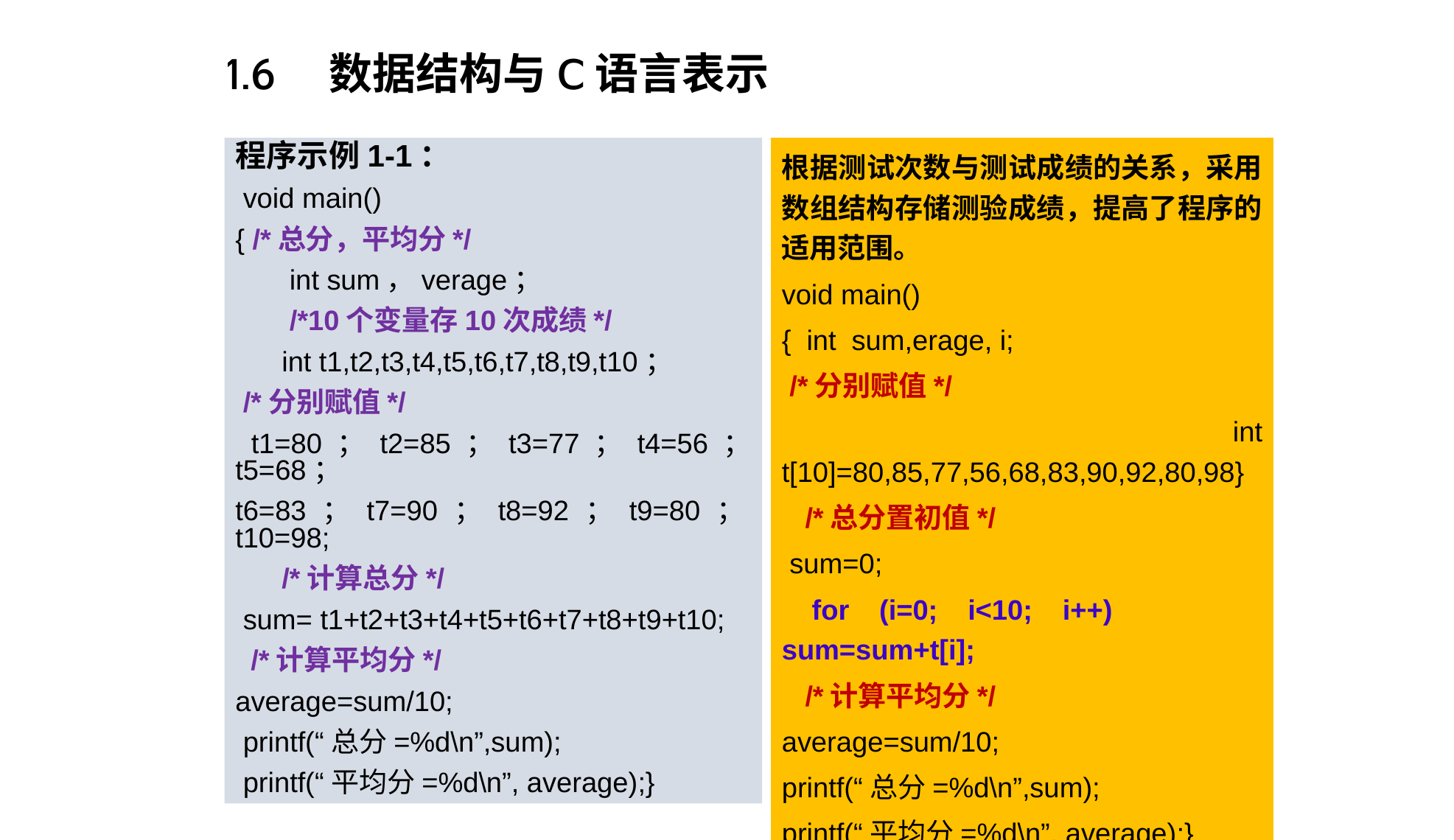

1.6   数据结构与C语言表示
程序示例1-1：
 void main()
{ /*总分，平均分*/
       int sum，verage；
       /*10个变量存10次成绩*/
      int t1,t2,t3,t4,t5,t6,t7,t8,t9,t10；
 /*分别赋值*/
 t1=80；t2=85；t3=77；t4=56； t5=68；
t6=83；t7=90；t8=92；t9=80；t10=98;
      /*计算总分*/
 sum= t1+t2+t3+t4+t5+t6+t7+t8+t9+t10;
  /*计算平均分*/
average=sum/10;
 printf(“总分=%d\n”,sum);
 printf(“平均分=%d\n”, average);}
根据测试次数与测试成绩的关系，采用数组结构存储测验成绩，提高了程序的适用范围。
void main()
{  int  sum,erage, i;
 /*分别赋值*/
 int t[10]=80,85,77,56,68,83,90,92,80,98}
   /*总分置初值*/
 sum=0;
 for (i=0; i<10; i++)      sum=sum+t[i];
   /*计算平均分*/
average=sum/10;
printf(“总分=%d\n”,sum);
printf(“平均分=%d\n”, average);}